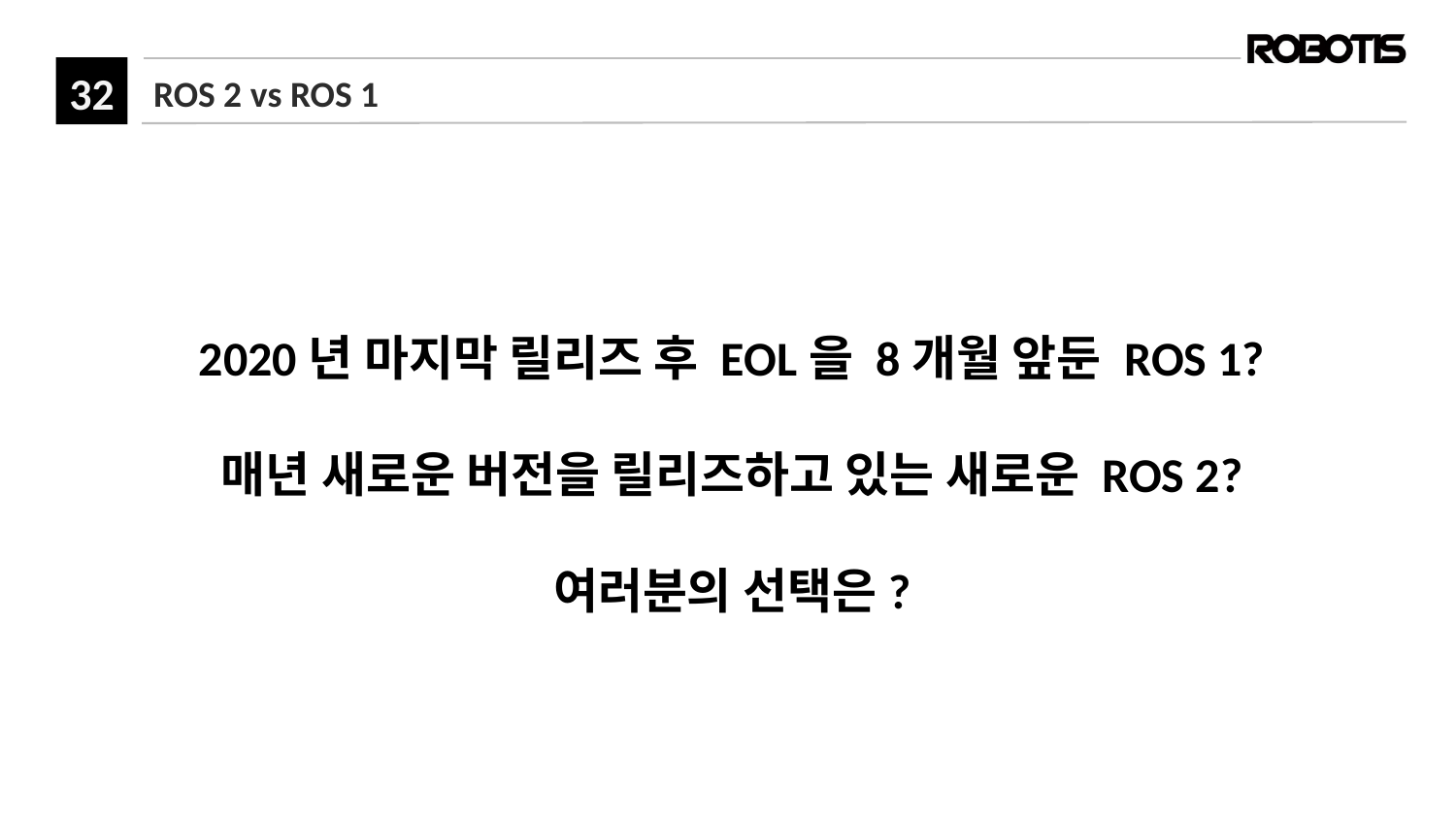

# ROS 2 vs ROS 1
2020년 마지막 릴리즈 후 EOL을 8개월 앞둔 ROS 1?

매년 새로운 버전을 릴리즈하고 있는 새로운 ROS 2?

여러분의 선택은?